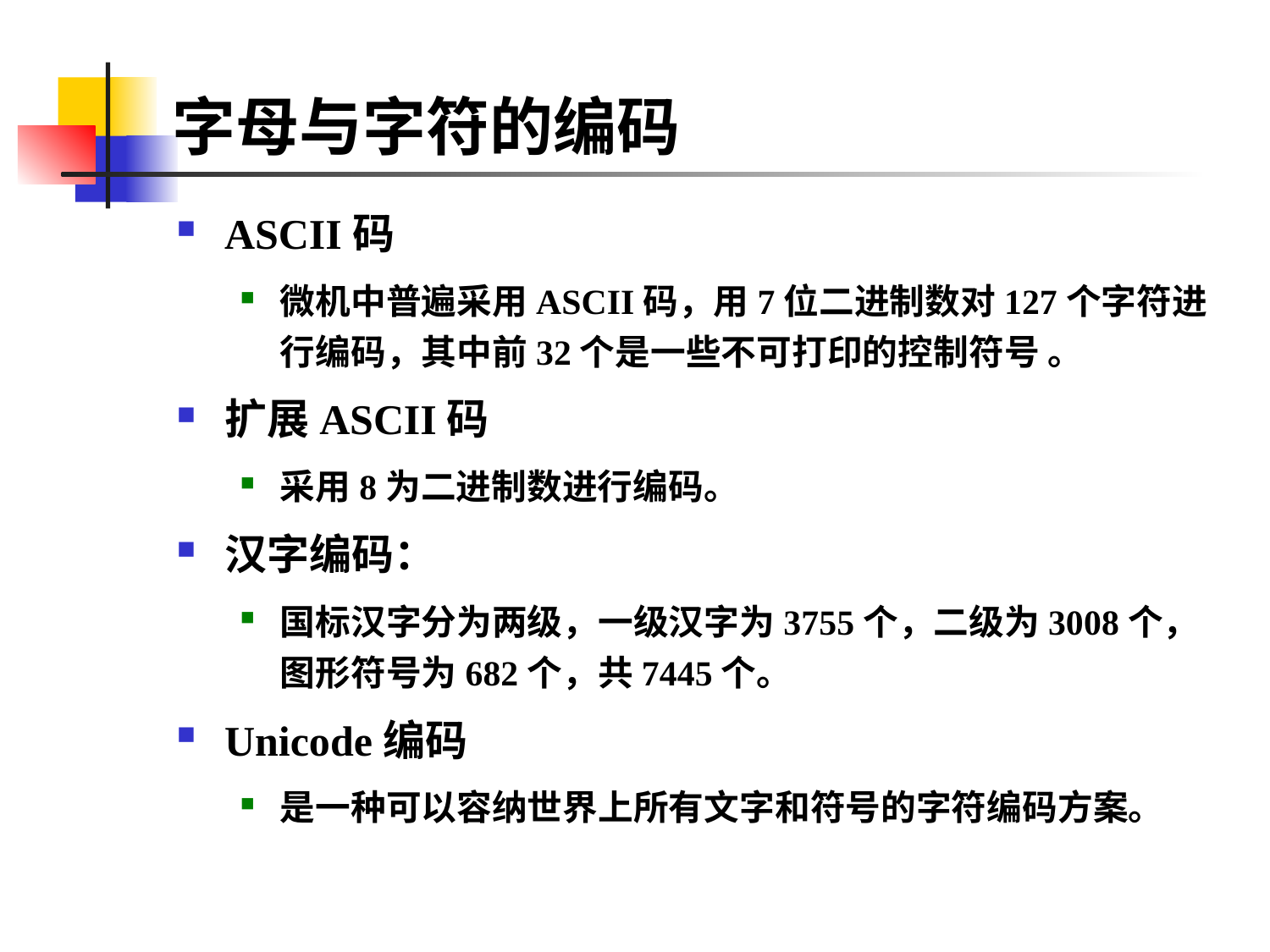

# 字母与字符的编码
ASCII码
微机中普遍采用ASCII码，用7位二进制数对127个字符进行编码，其中前32个是一些不可打印的控制符号 。
扩展ASCII码
采用8为二进制数进行编码。
汉字编码：
国标汉字分为两级，一级汉字为3755个，二级为3008个，图形符号为682个，共7445个。
Unicode编码
是一种可以容纳世界上所有文字和符号的字符编码方案。